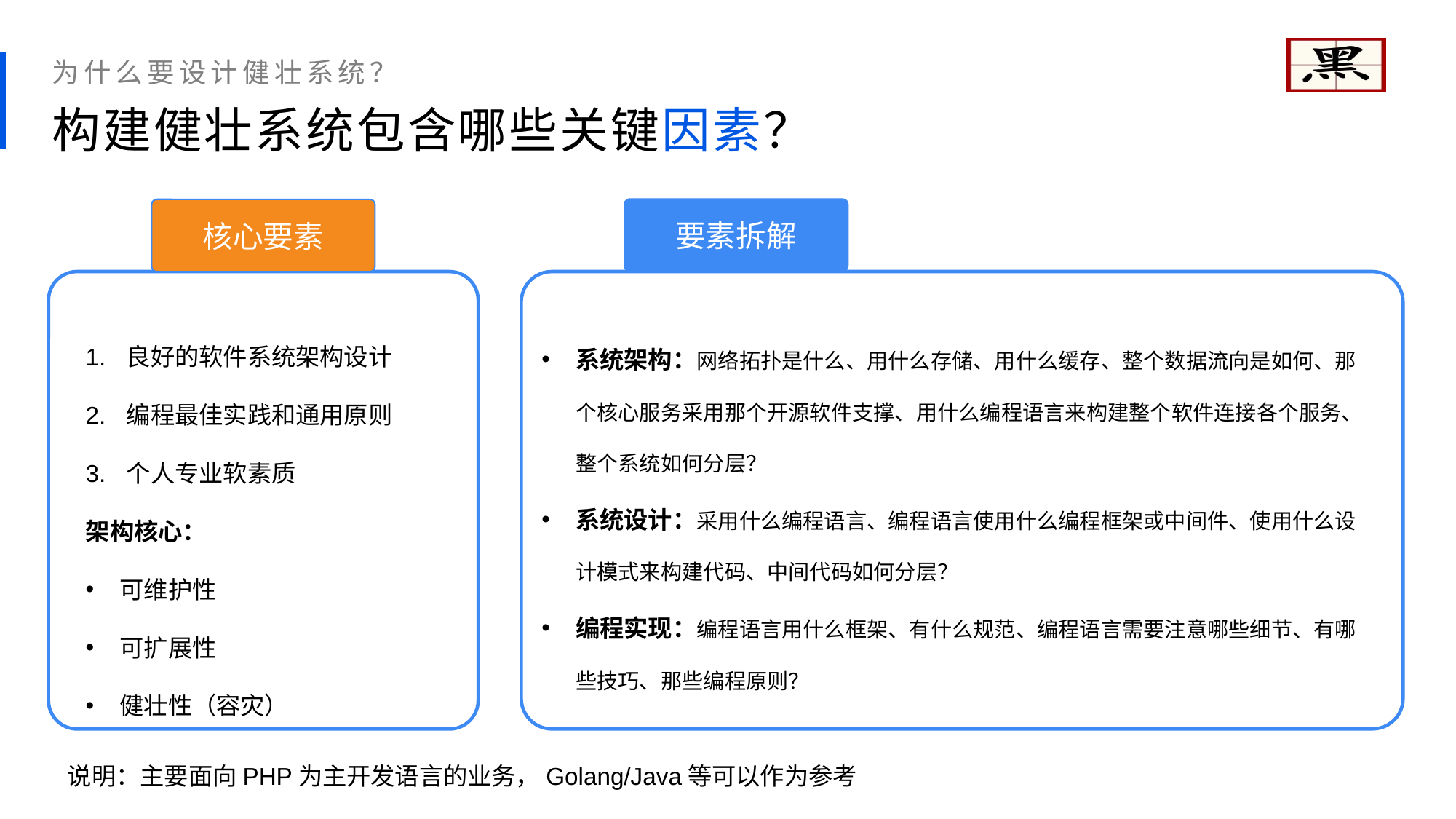

为什么要设计健壮系统？

构建健壮系统包含哪些关键因素？
要素拆解
核心要素

良好的软件系统架构设计
编程最佳实践和通用原则
个人专业软素质
架构核心：
可维护性
可扩展性
健壮性（容灾）

系统架构：网络拓扑是什么、用什么存储、用什么缓存、整个数据流向是如何、那个核心服务采用那个开源软件支撑、用什么编程语言来构建整个软件连接各个服务、整个系统如何分层？
系统设计：采用什么编程语言、编程语言使用什么编程框架或中间件、使用什么设计模式来构建代码、中间代码如何分层？
编程实现：编程语言用什么框架、有什么规范、编程语言需要注意哪些细节、有哪些技巧、那些编程原则？
说明：主要面向PHP为主开发语言的业务，Golang/Java等可以作为参考